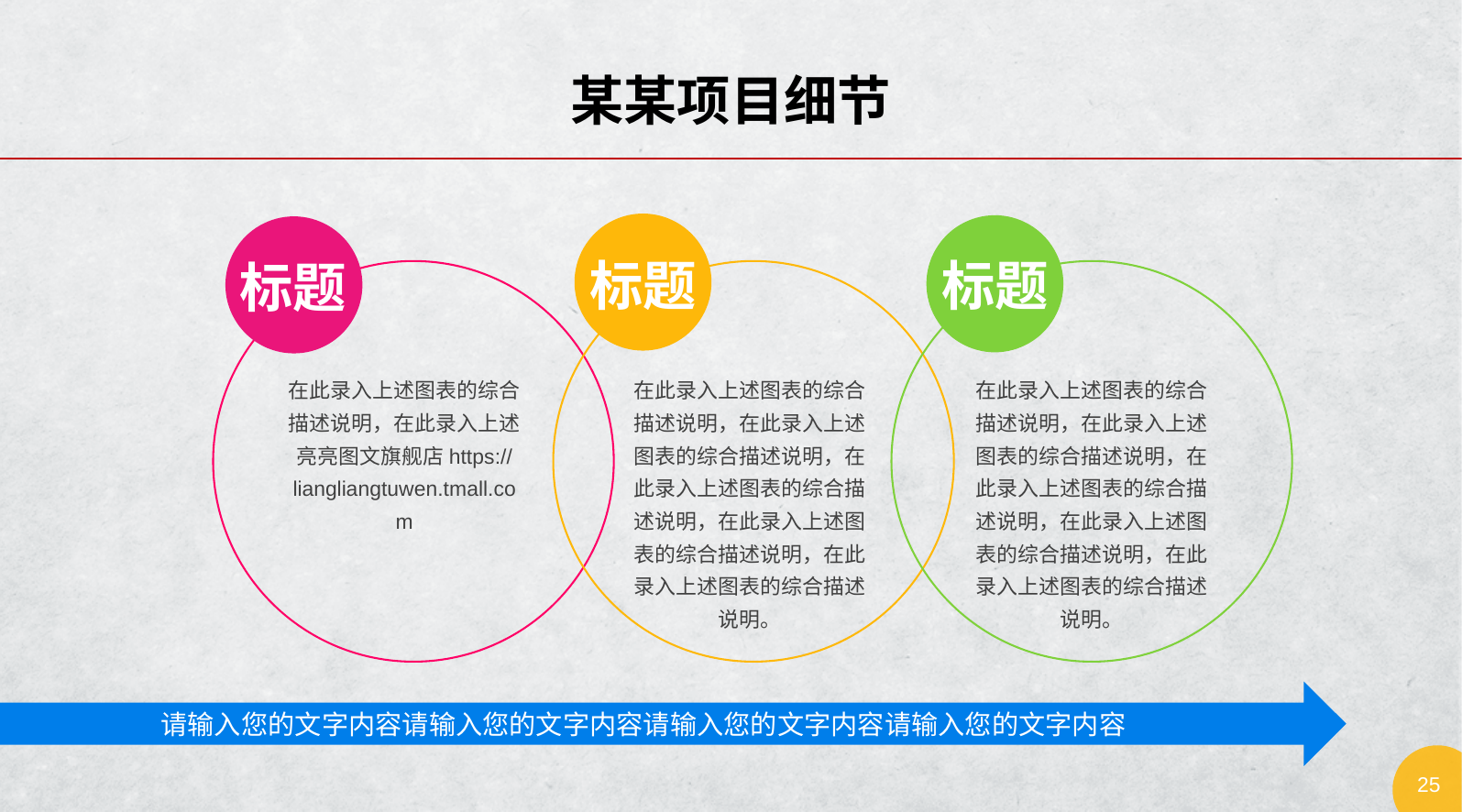

某某项目细节

标题

标题

标题

在此录入上述图表的综合描述说明，在此录入上述亮亮图文旗舰店https://liangliangtuwen.tmall.com
在此录入上述图表的综合描述说明，在此录入上述图表的综合描述说明，在此录入上述图表的综合描述说明，在此录入上述图表的综合描述说明，在此录入上述图表的综合描述说明。
在此录入上述图表的综合描述说明，在此录入上述图表的综合描述说明，在此录入上述图表的综合描述说明，在此录入上述图表的综合描述说明，在此录入上述图表的综合描述说明。

请输入您的文字内容请输入您的文字内容请输入您的文字内容请输入您的文字内容